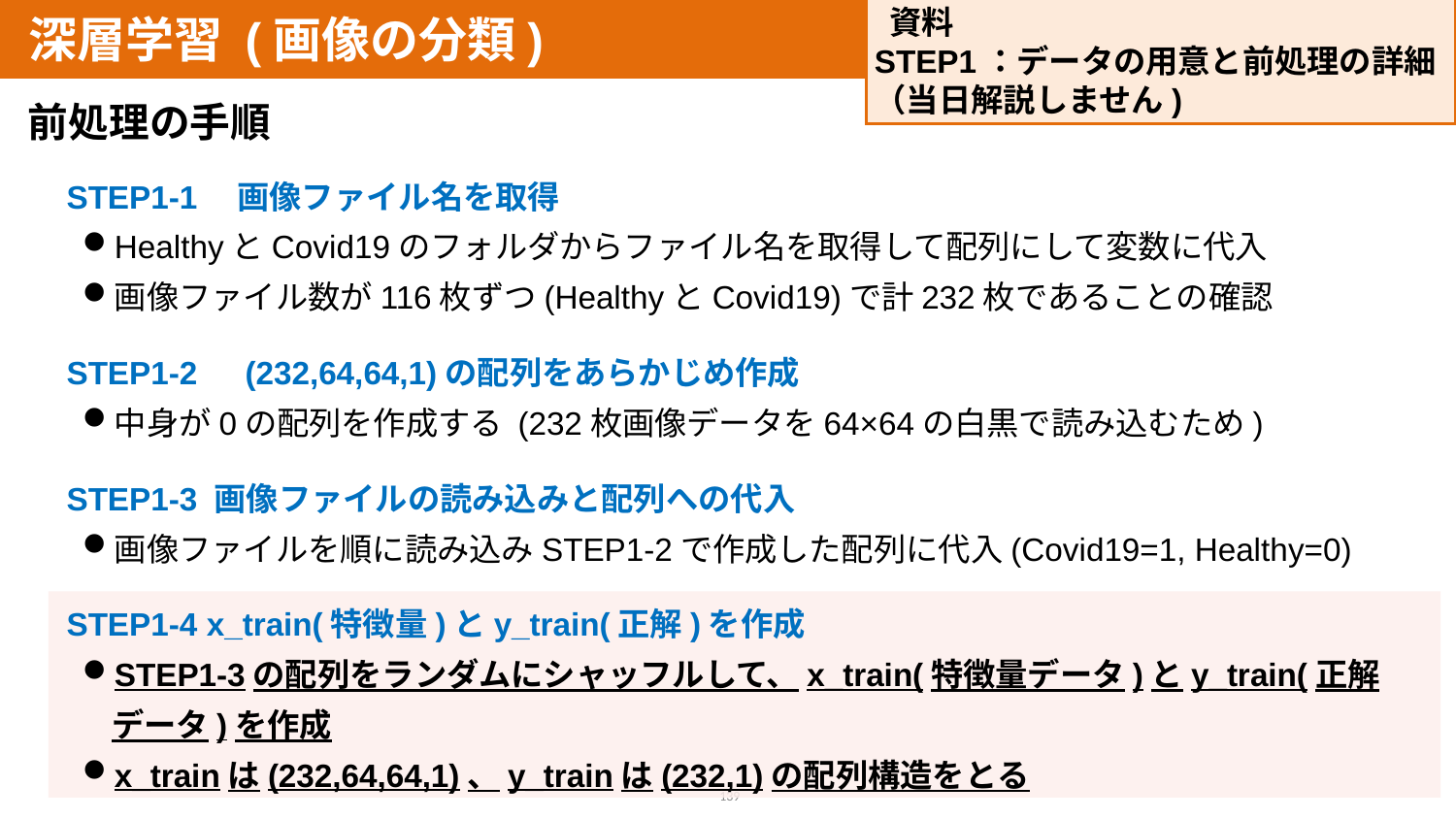

資料
STEP1：データの用意と前処理の詳細
（​当日解説しません)
深層学習 (画像の分類)
前処理の手順
STEP1-1　画像ファイル名を取得
HealthyとCovid19のフォルダからファイル名を取得して配列にして変数に代入
画像ファイル数が116枚ずつ(HealthyとCovid19)で計232枚であることの確認

STEP1-2　(232,64,64,1)の配列をあらかじめ作成
中身が0の配列を作成する (232枚画像データを64×64の白黒で読み込むため)

STEP1-3 画像ファイルの読み込みと配列への代入
画像ファイルを順に読み込みSTEP1-2で作成した配列に代入(Covid19=1, Healthy=0)

STEP1-4 x_train(特徴量)とy_train(正解)を作成
STEP1-3の配列をランダムにシャッフルして、x_train(特徴量データ)とy_train(正解データ)を作成
x_trainは(232,64,64,1)、y_trainは(232,1)の配列構造をとる

139